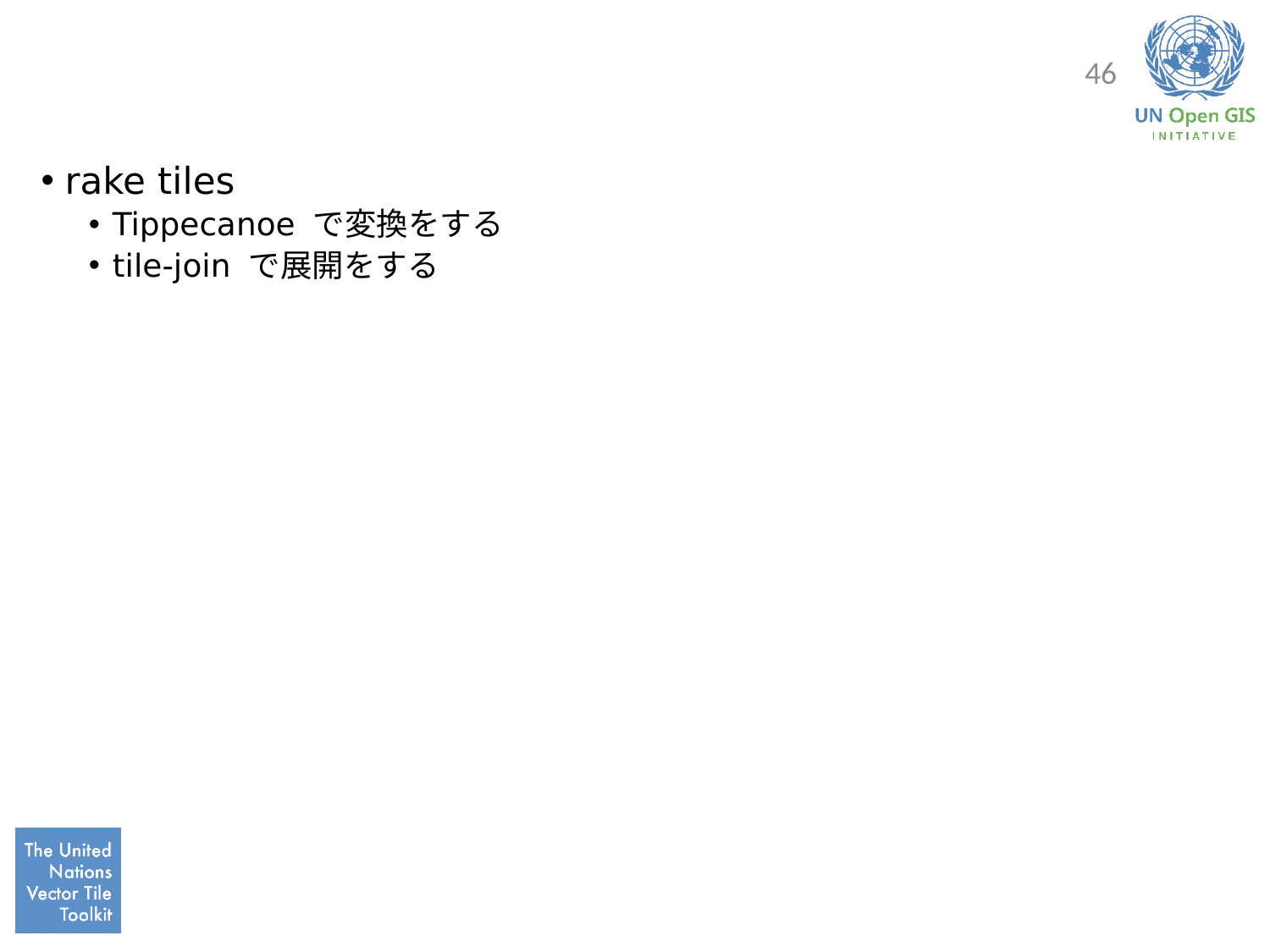

#
46
rake tiles
Tippecanoe で変換をする
tile-join で展開をする